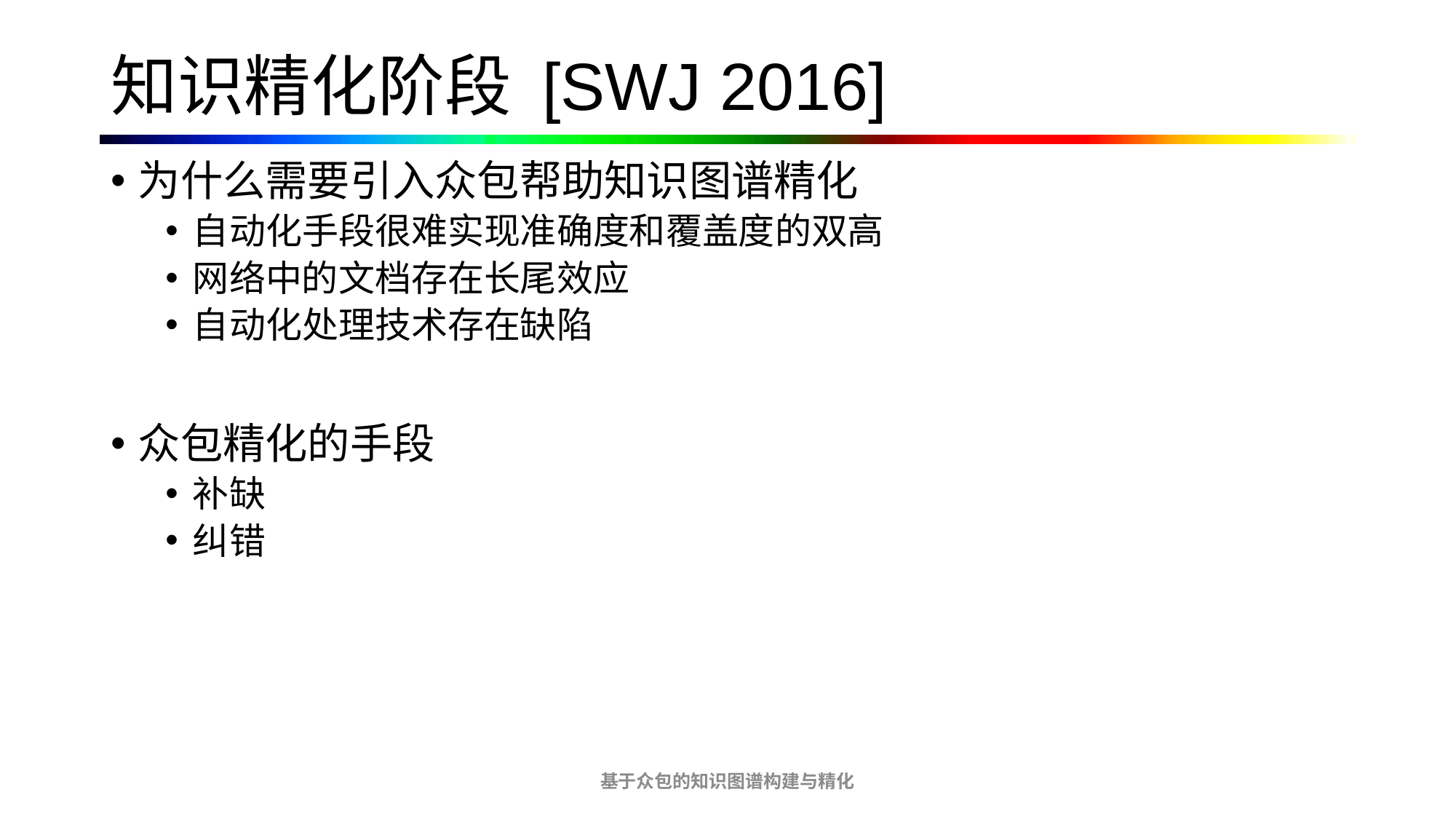

# 知识精化阶段 [SWJ 2016]
为什么需要引入众包帮助知识图谱精化
自动化手段很难实现准确度和覆盖度的双高
网络中的文档存在长尾效应
自动化处理技术存在缺陷

众包精化的手段
补缺
纠错

基于众包的知识图谱构建与精化
79